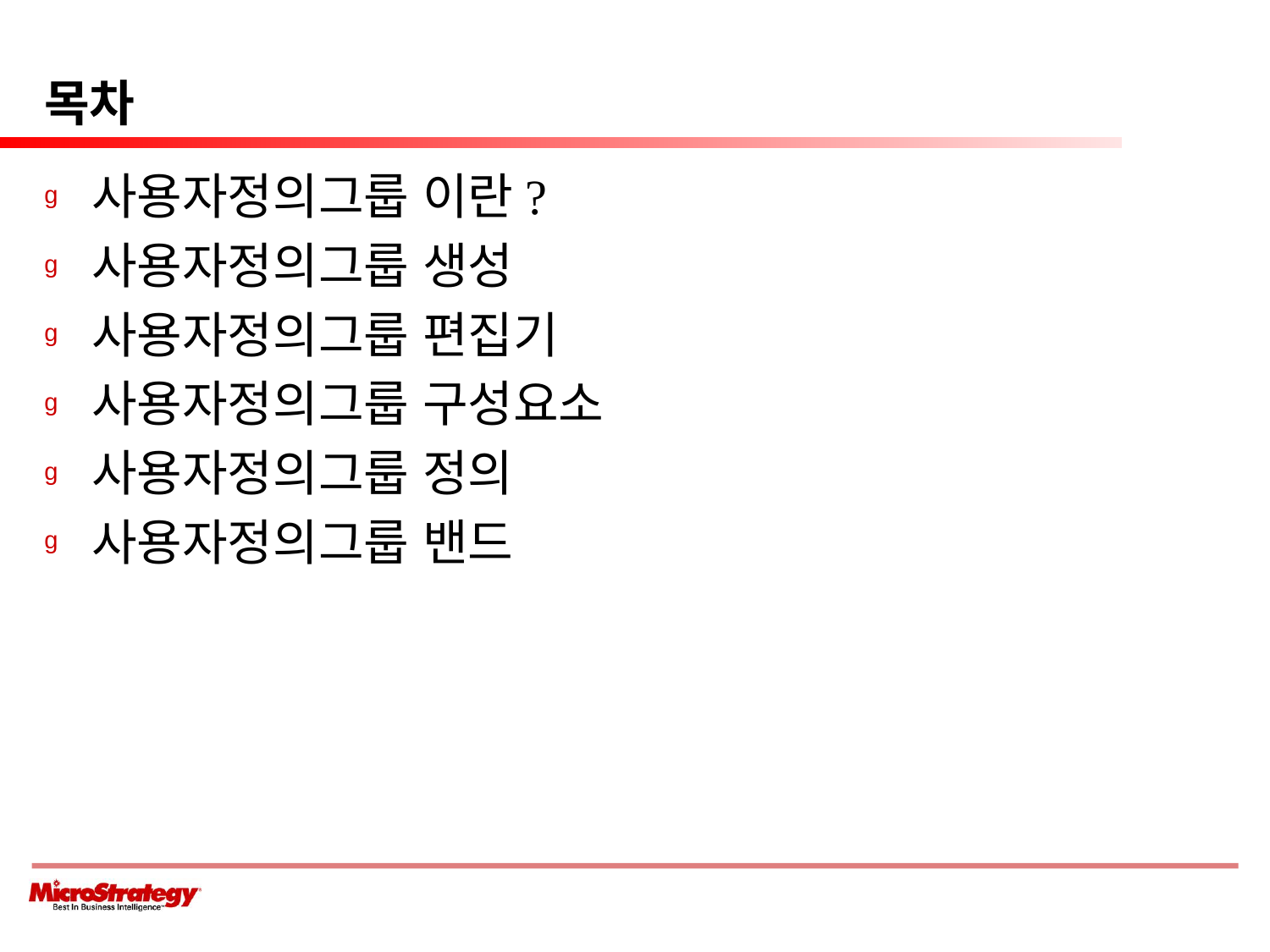

# 목차
사용자정의그룹 이란?
사용자정의그룹 생성
사용자정의그룹 편집기
사용자정의그룹 구성요소
사용자정의그룹 정의
사용자정의그룹 밴드